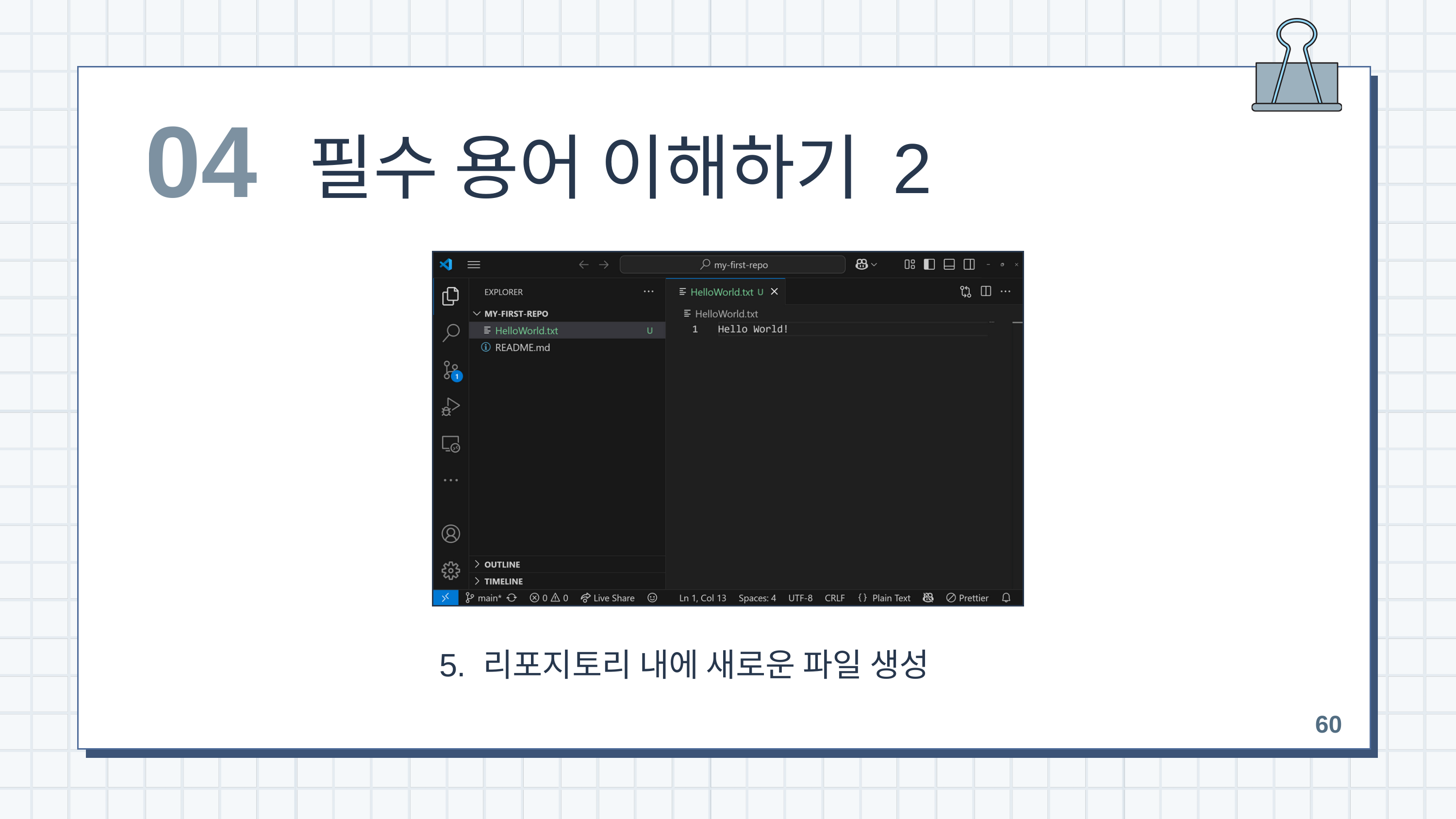

04
필수 용어 이해하기 2

   5. 리포지토리 내에 새로운 파일 생성
60